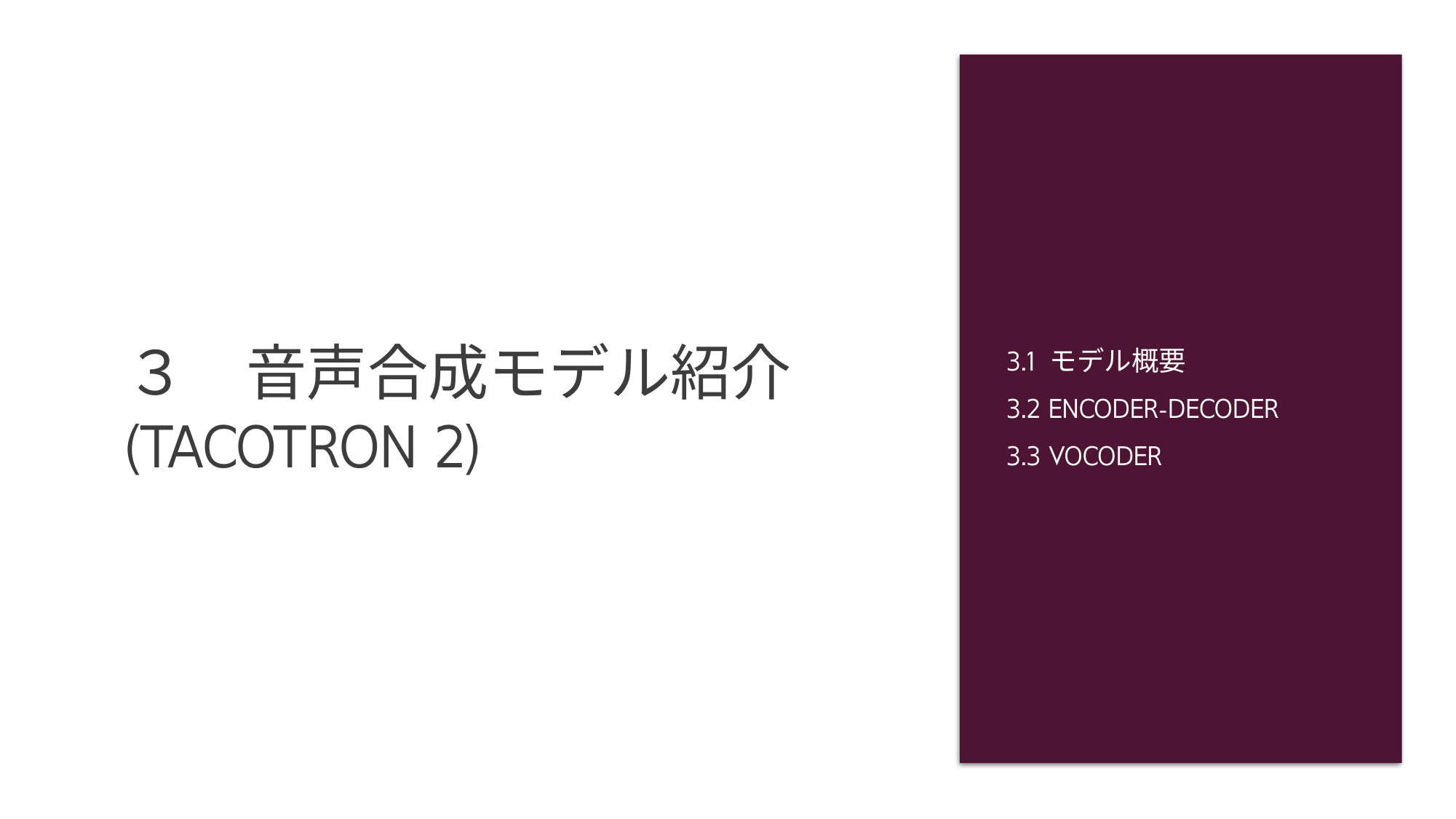

# ３　音声合成モデル紹介 (Tacotron 2)
3.1 モデル概要
3.2 encoder-decoder
3.3 vocoder